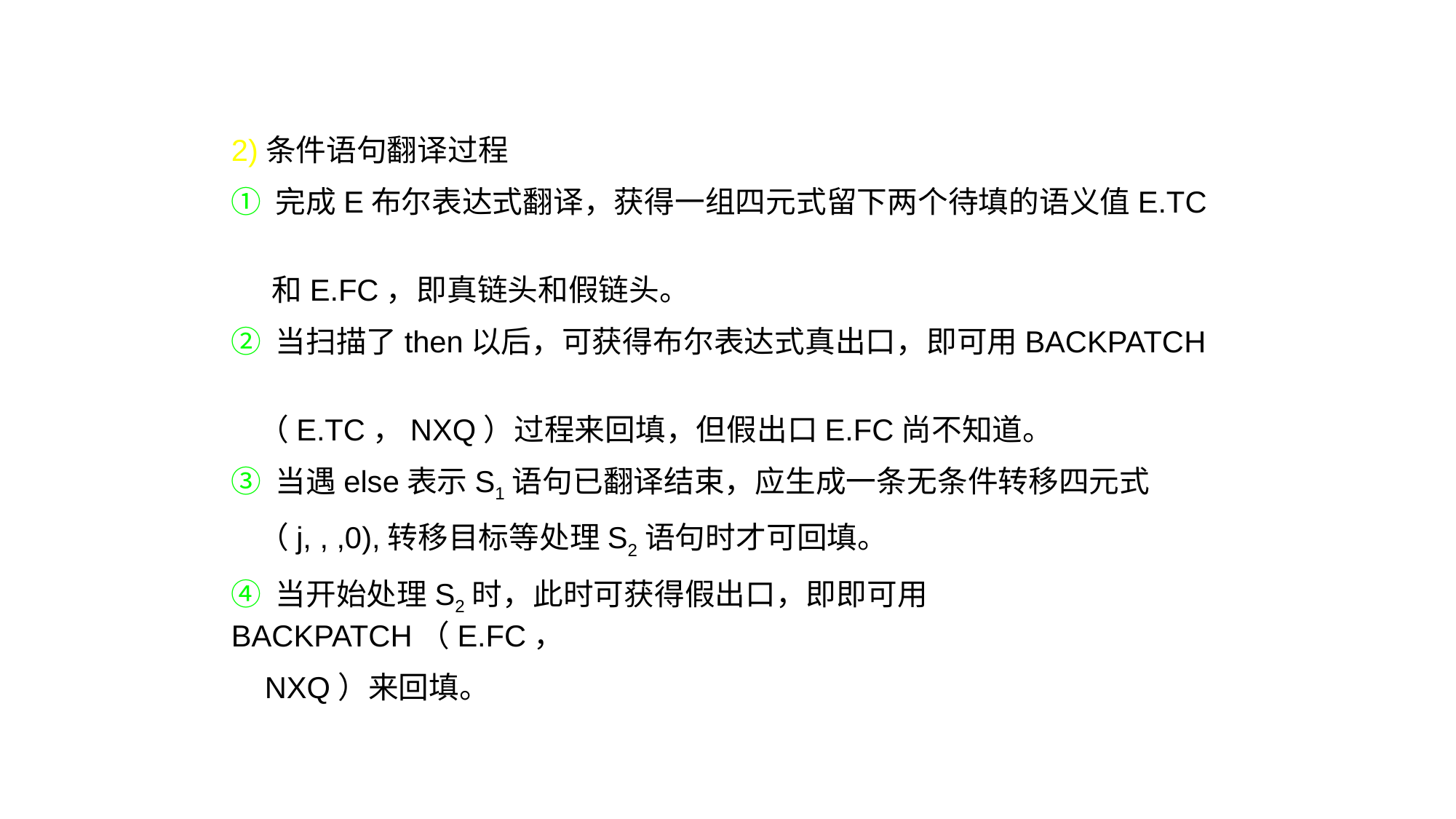

2)条件语句翻译过程
① 完成E布尔表达式翻译，获得一组四元式留下两个待填的语义值E.TC
     和E.FC，即真链头和假链头。
② 当扫描了then以后，可获得布尔表达式真出口，即可用BACKPATCH
   （E.TC，NXQ）过程来回填，但假出口E.FC尚不知道。
③ 当遇else表示S1语句已翻译结束，应生成一条无条件转移四元式
   （j, , ,0),转移目标等处理S2语句时才可回填。
④ 当开始处理S2时，此时可获得假出口，即即可用BACKPATCH（E.FC，
    NXQ）来回填。